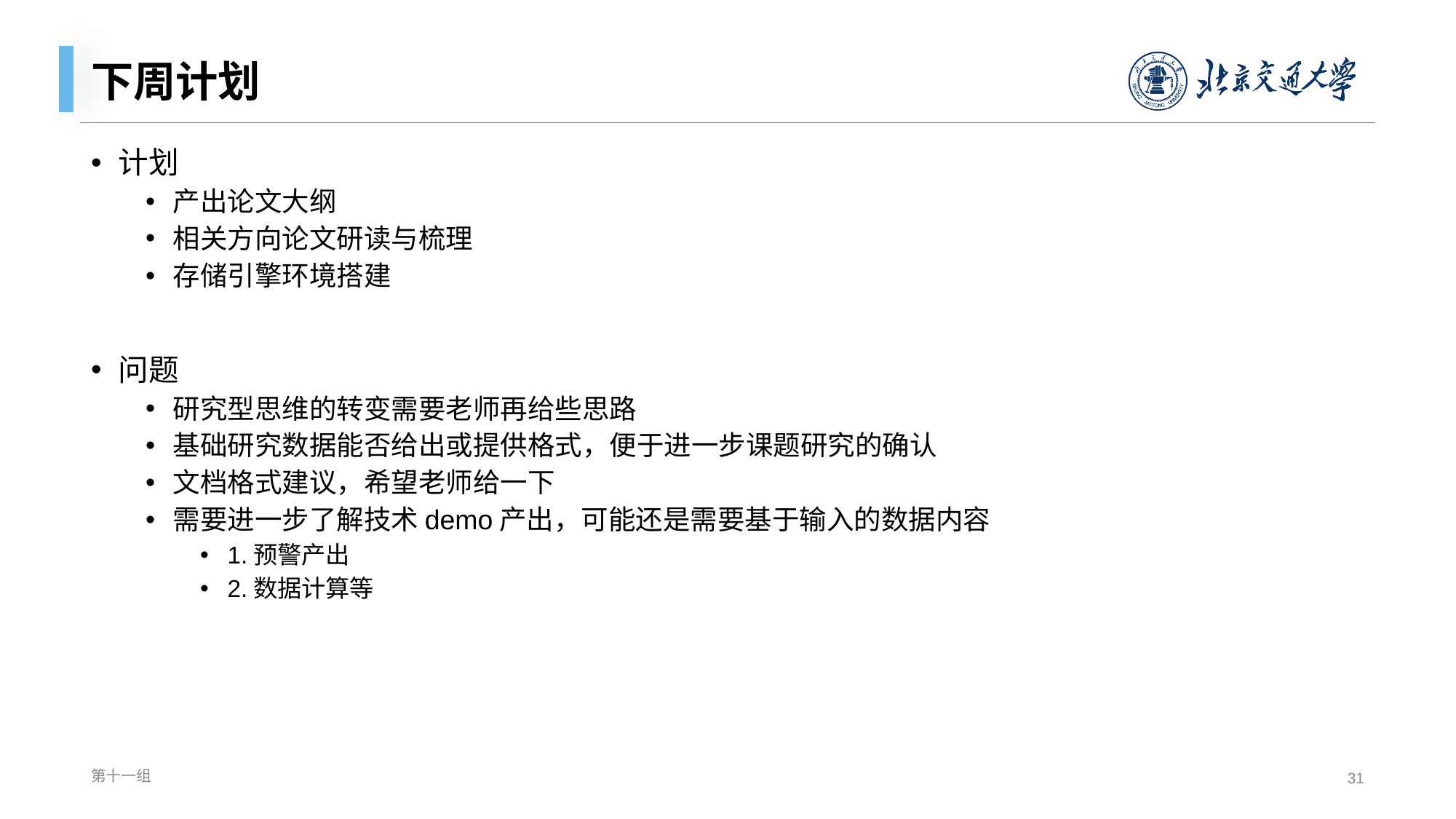

# 下周计划
计划
产出论文大纲
相关方向论文研读与梳理
存储引擎环境搭建

问题
研究型思维的转变需要老师再给些思路
基础研究数据能否给出或提供格式，便于进一步课题研究的确认
文档格式建议，希望老师给一下
需要进一步了解技术demo产出，可能还是需要基于输入的数据内容
1.预警产出
2.数据计算等

第十一组
31